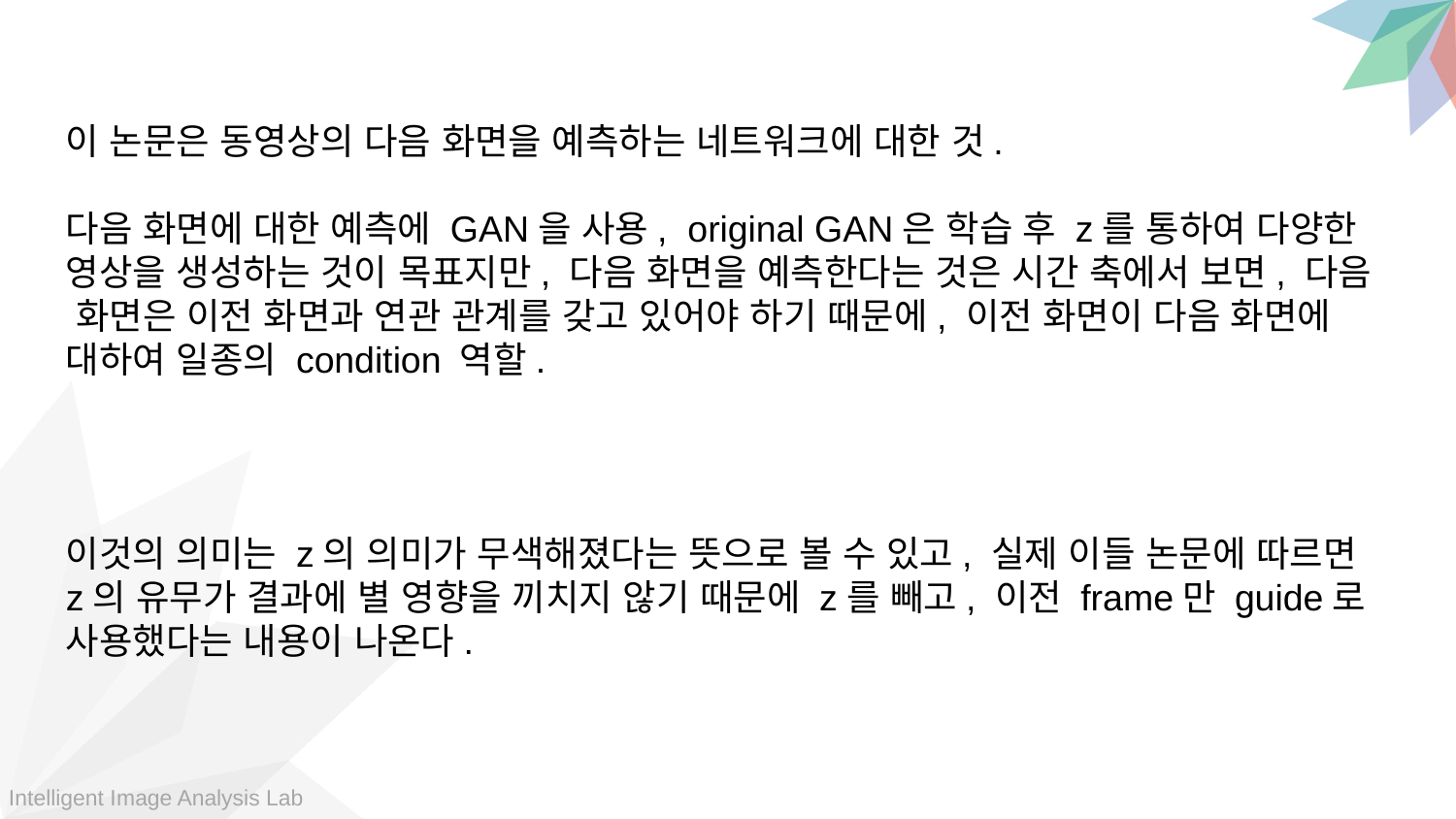

이 논문은 동영상의 다음 화면을 예측하는 네트워크에 대한 것.

다음 화면에 대한 예측에 GAN을 사용,  original GAN은 학습 후 z를 통하여 다양한 영상을 생성하는 것이 목표지만, 다음 화면을 예측한다는 것은 시간 축에서 보면, 다음 화면은 이전 화면과 연관 관계를 갖고 있어야 하기 때문에, 이전 화면이 다음 화면에 대하여 일종의 condition 역할.
이것의 의미는 z의 의미가 무색해졌다는 뜻으로 볼 수 있고, 실제 이들 논문에 따르면 z의 유무가 결과에 별 영향을 끼치지 않기 때문에 z를 빼고, 이전 frame만 guide로 사용했다는 내용이 나온다.